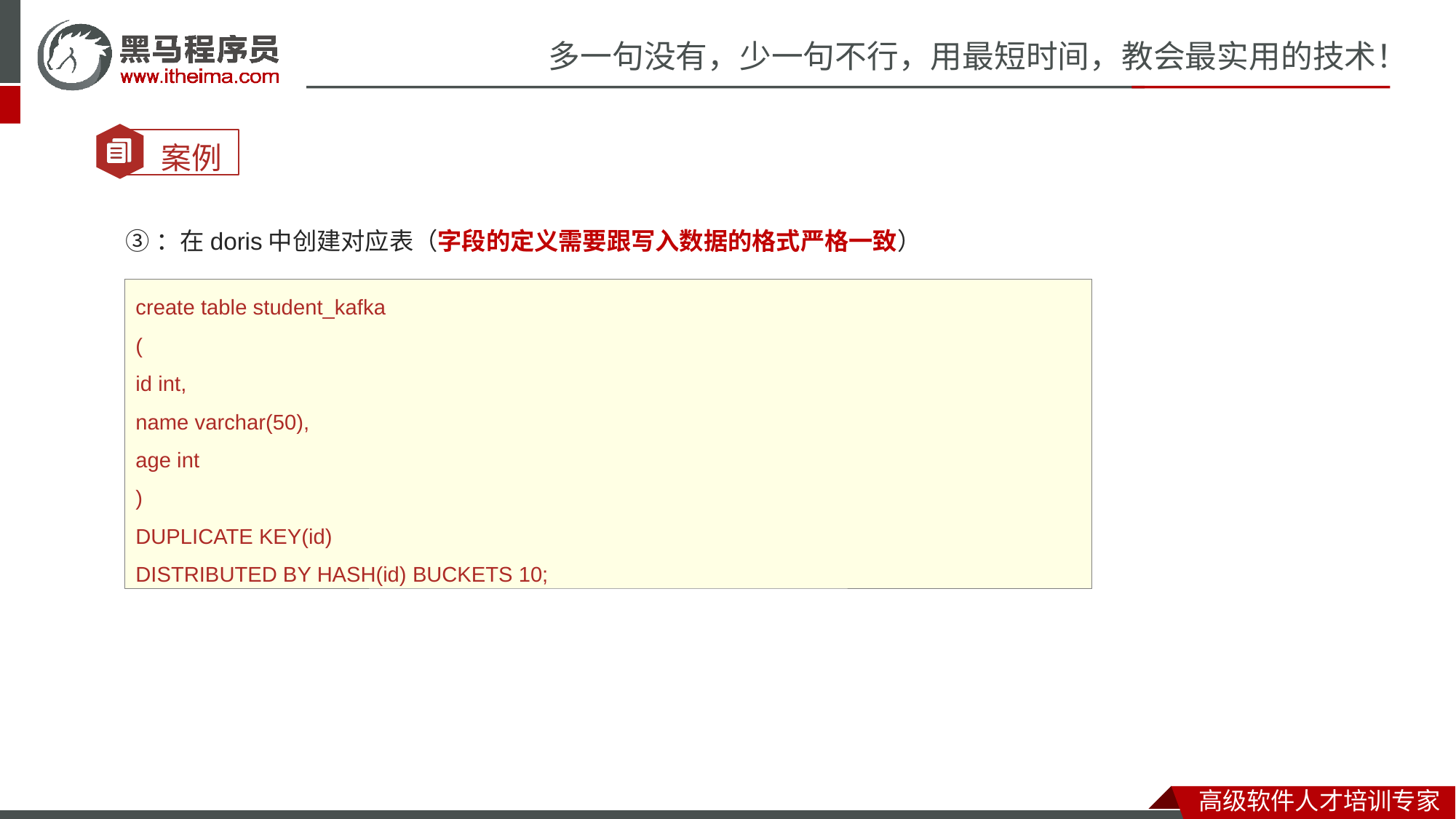

③：在doris中创建对应表（字段的定义需要跟写入数据的格式严格一致）

create table student_kafka
(
id int,
name varchar(50),
age int
)
DUPLICATE KEY(id)
DISTRIBUTED BY HASH(id) BUCKETS 10;